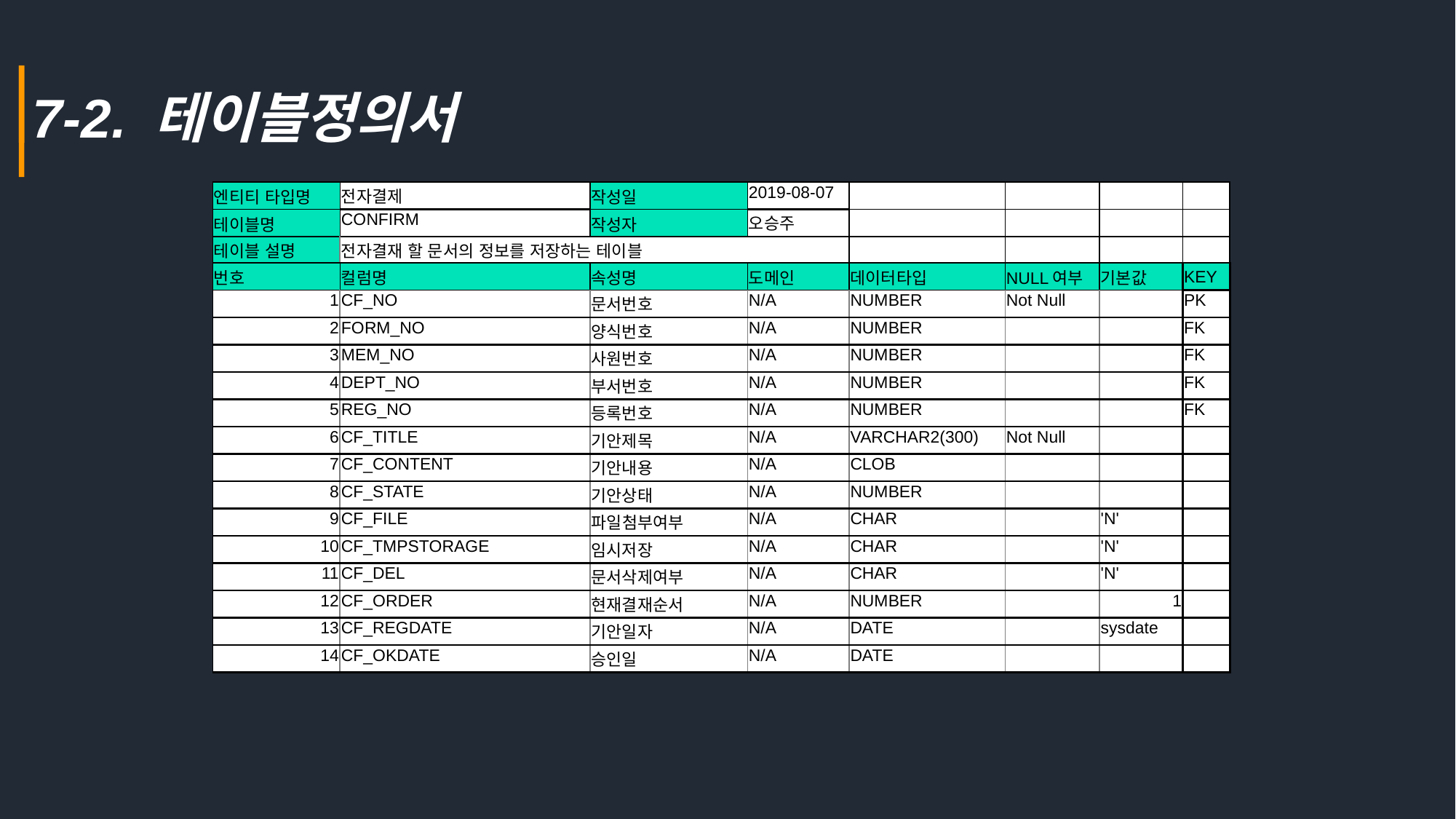

7-2. 테이블정의서

| 엔티티 타입명 | 전자결제 | 작성일 | 2019-08-07 |  |  |  |  |
| --- | --- | --- | --- | --- | --- | --- | --- |
| 테이블명 | CONFIRM | 작성자 | 오승주 |  |  |  |  |
| 테이블 설명 | 전자결재 할 문서의 정보를 저장하는 테이블 |  |  |  |  |  |  |
| 번호 | 컬럼명 | 속성명 | 도메인 | 데이터타입 | NULL여부 | 기본값 | KEY |
| 1 | CF\_NO | 문서번호 | N/A | NUMBER | Not Null |  | PK |
| 2 | FORM\_NO | 양식번호 | N/A | NUMBER |  |  | FK |
| 3 | MEM\_NO | 사원번호 | N/A | NUMBER |  |  | FK |
| 4 | DEPT\_NO | 부서번호 | N/A | NUMBER |  |  | FK |
| 5 | REG\_NO | 등록번호 | N/A | NUMBER |  |  | FK |
| 6 | CF\_TITLE | 기안제목 | N/A | VARCHAR2(300) | Not Null |  |  |
| 7 | CF\_CONTENT | 기안내용 | N/A | CLOB |  |  |  |
| 8 | CF\_STATE | 기안상태 | N/A | NUMBER |  |  |  |
| 9 | CF\_FILE | 파일첨부여부 | N/A | CHAR |  | 'N' |  |
| 10 | CF\_TMPSTORAGE | 임시저장 | N/A | CHAR |  | 'N' |  |
| 11 | CF\_DEL | 문서삭제여부 | N/A | CHAR |  | 'N' |  |
| 12 | CF\_ORDER | 현재결재순서 | N/A | NUMBER |  | 1 |  |
| 13 | CF\_REGDATE | 기안일자 | N/A | DATE |  | sysdate |  |
| 14 | CF\_OKDATE | 승인일 | N/A | DATE |  |  |  |